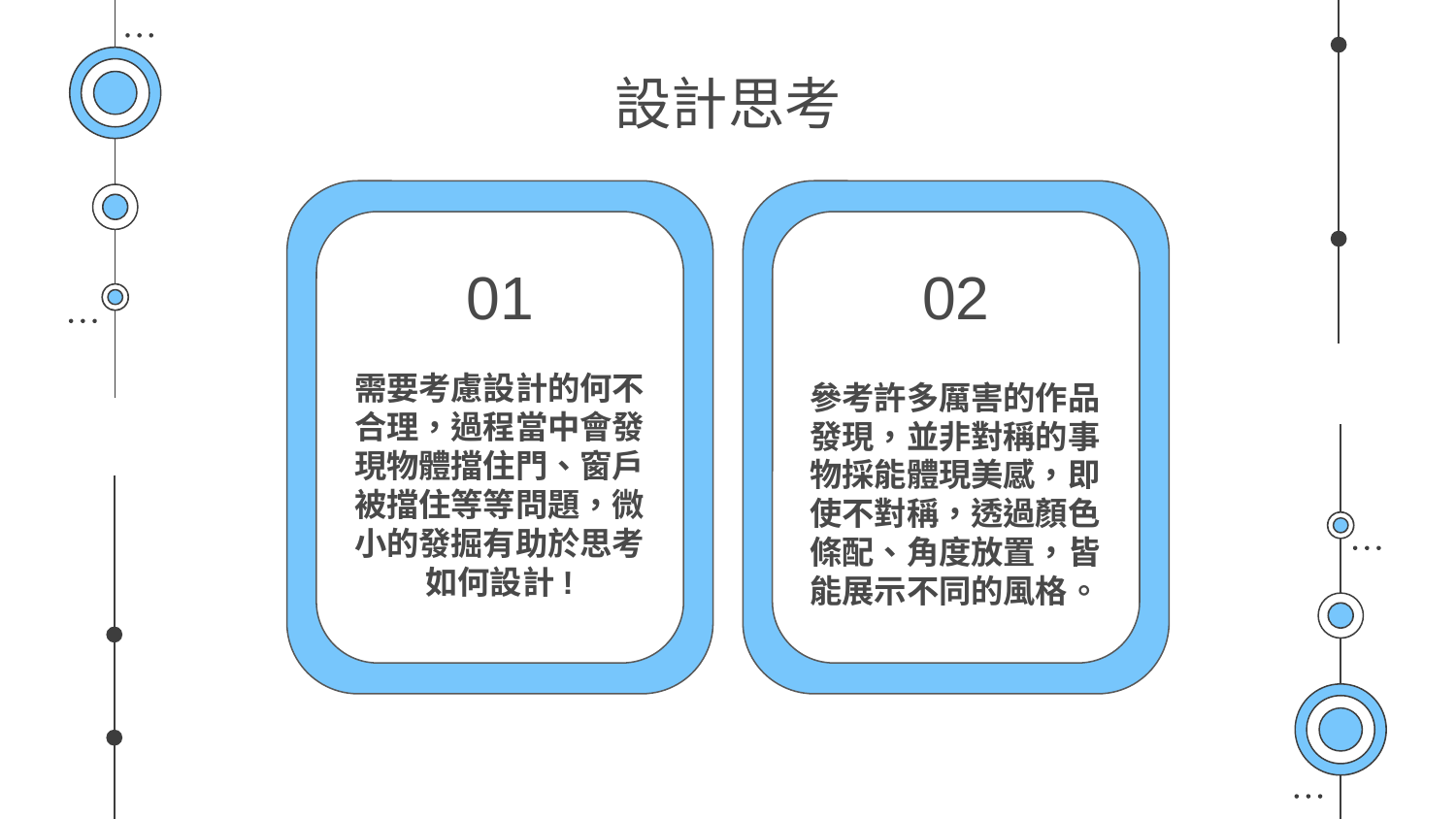

# 設計思考

01
02
需要考慮設計的何不合理，過程當中會發現物體擋住門、窗戶被擋住等等問題，微小的發掘有助於思考如何設計!
參考許多厲害的作品發現，並非對稱的事物採能體現美感，即使不對稱，透過顏色條配、角度放置，皆能展示不同的風格。